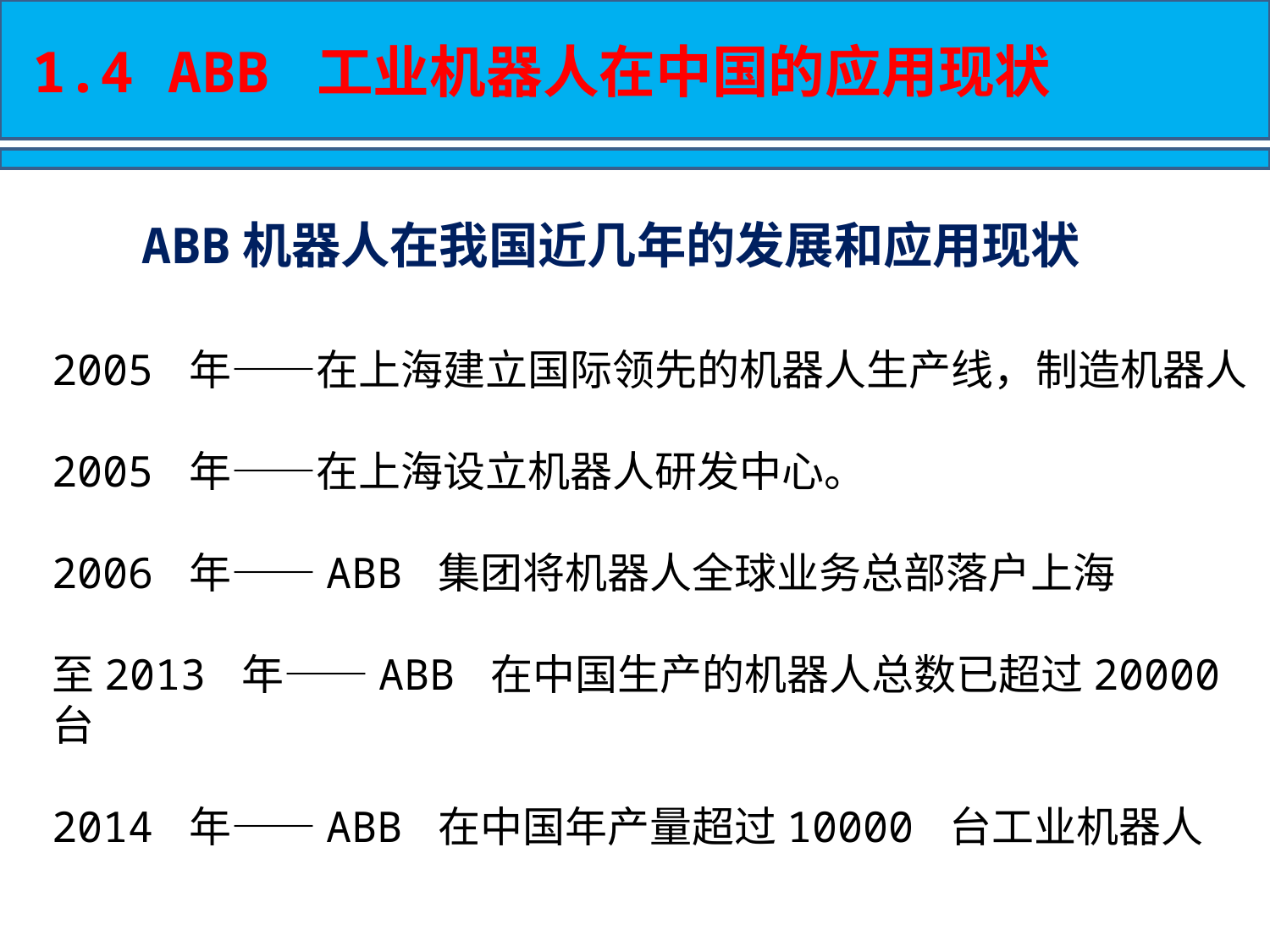

1.4 ABB 工业机器人在中国的应用现状

ABB机器人在我国近几年的发展和应用现状
2005 年——在上海建立国际领先的机器人生产线，制造机器人

2005 年——在上海设立机器人研发中心。

2006 年——ABB 集团将机器人全球业务总部落户上海

至2013 年——ABB 在中国生产的机器人总数已超过20000 台

2014 年——ABB 在中国年产量超过10000 台工业机器人